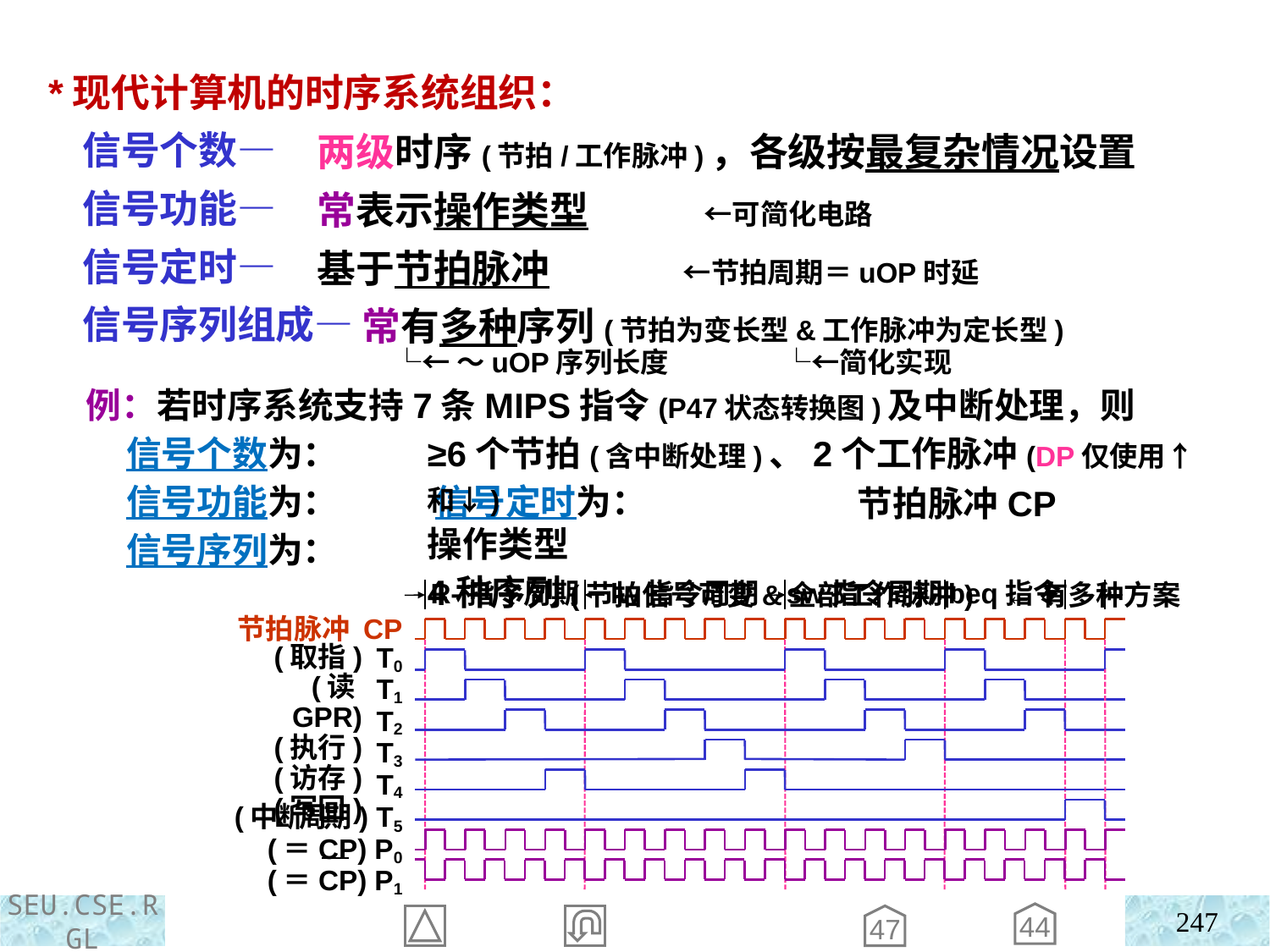

*现代计算机的时序系统组织：
    信号个数—
    信号功能—
    信号定时—
    信号序列组成—
两级时序(节拍/工作脉冲)，各级按最复杂情况设置
常表示操作类型             ←可简化电路
基于节拍脉冲               ←节拍周期＝uOP时延
    常有多种序列(节拍为变长型&工作脉冲为定长型)
            └←～uOP序列长度                  └←简化实现
     例：若时序系统支持7条MIPS指令(P47状态转换图)及中断处理，则
          信号个数为：
          信号功能为：            信号定时为：
          信号序列为：
≥6个节拍(含中断处理)、2个工作脉冲(DP仅使用↑和↓)
操作类型
4种序列(节拍信号可变&全部工作脉冲)    ←有多种方案
节拍脉冲CP
R-指令周期
lw指令周期
sw指令周期
beq指令
节拍脉冲 CP
(取指)
(读GPR)
(执行)
(访存)
(写回)
T0
T1
T2
T3
T4
(中断周期) T5
(＝CP) P0
(＝CP) P1
247
44

47